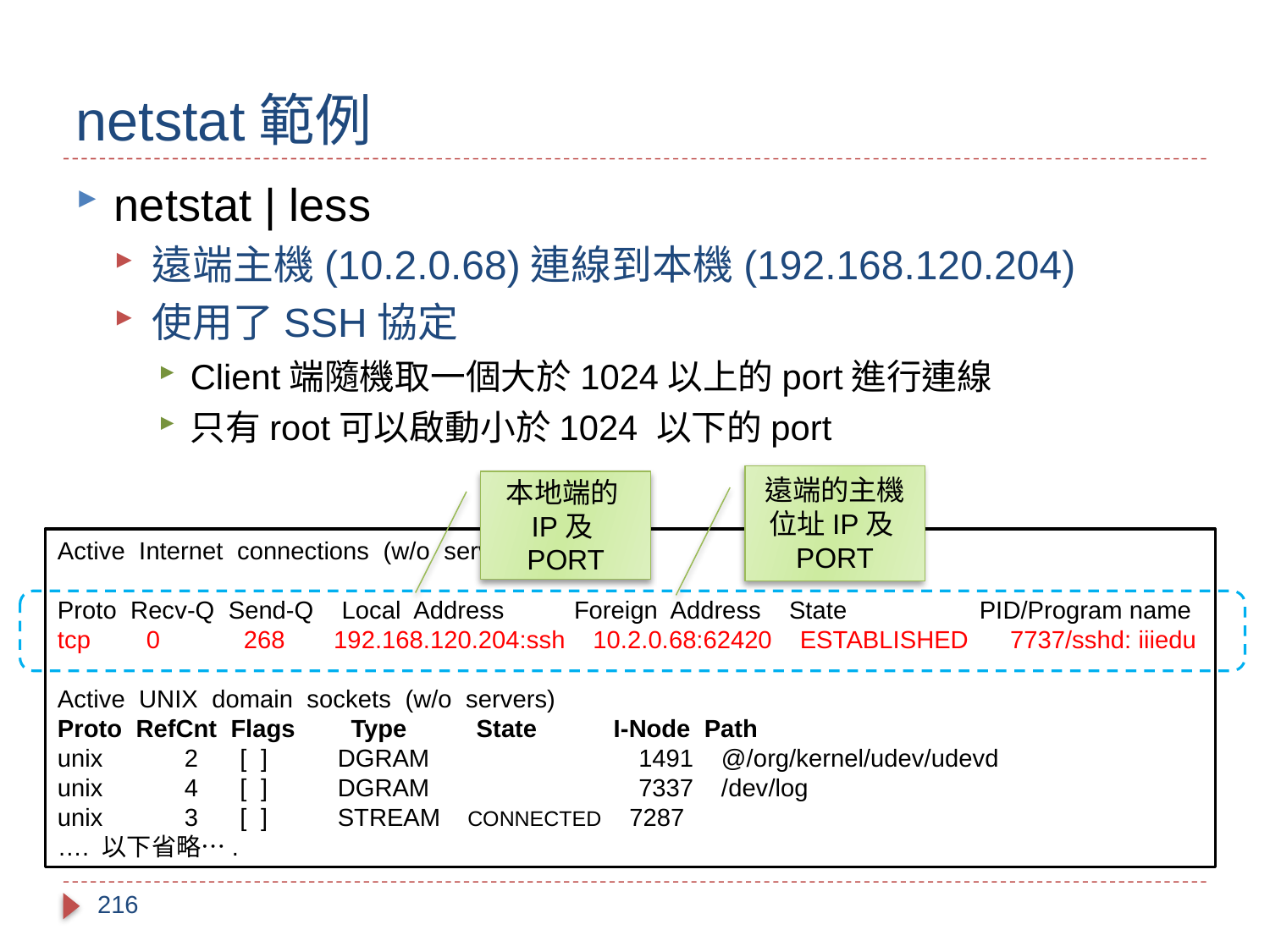

# netstat範例
netstat | less
遠端主機(10.2.0.68)連線到本機(192.168.120.204)
使用了SSH協定
Client端隨機取一個大於1024以上的port進行連線
只有root可以啟動小於1024 以下的port

遠端的主機位址IP及PORT
本地端的IP及PORT
Active  Internet  connections  (w/o  servers)

Proto  Recv-Q  Send-Q    Local  Address          Foreign  Address    State                   PID/Program name
tcp        0            268       192.168.120.204:ssh    10.2.0.68:62420    ESTABLISHED      7737/sshd: iiiedu

Active  UNIX  domain  sockets  (w/o  servers)
Proto  RefCnt  Flags        Type          State           I-Node  Path
unix  	2      [  ]          DGRAM                              1491    @/org/kernel/udev/udevd
unix  	4      [  ]          DGRAM                              7337    /dev/log
unix  	3      [  ]          STREAM    CONNECTED    7287
…. 以下省略….

216